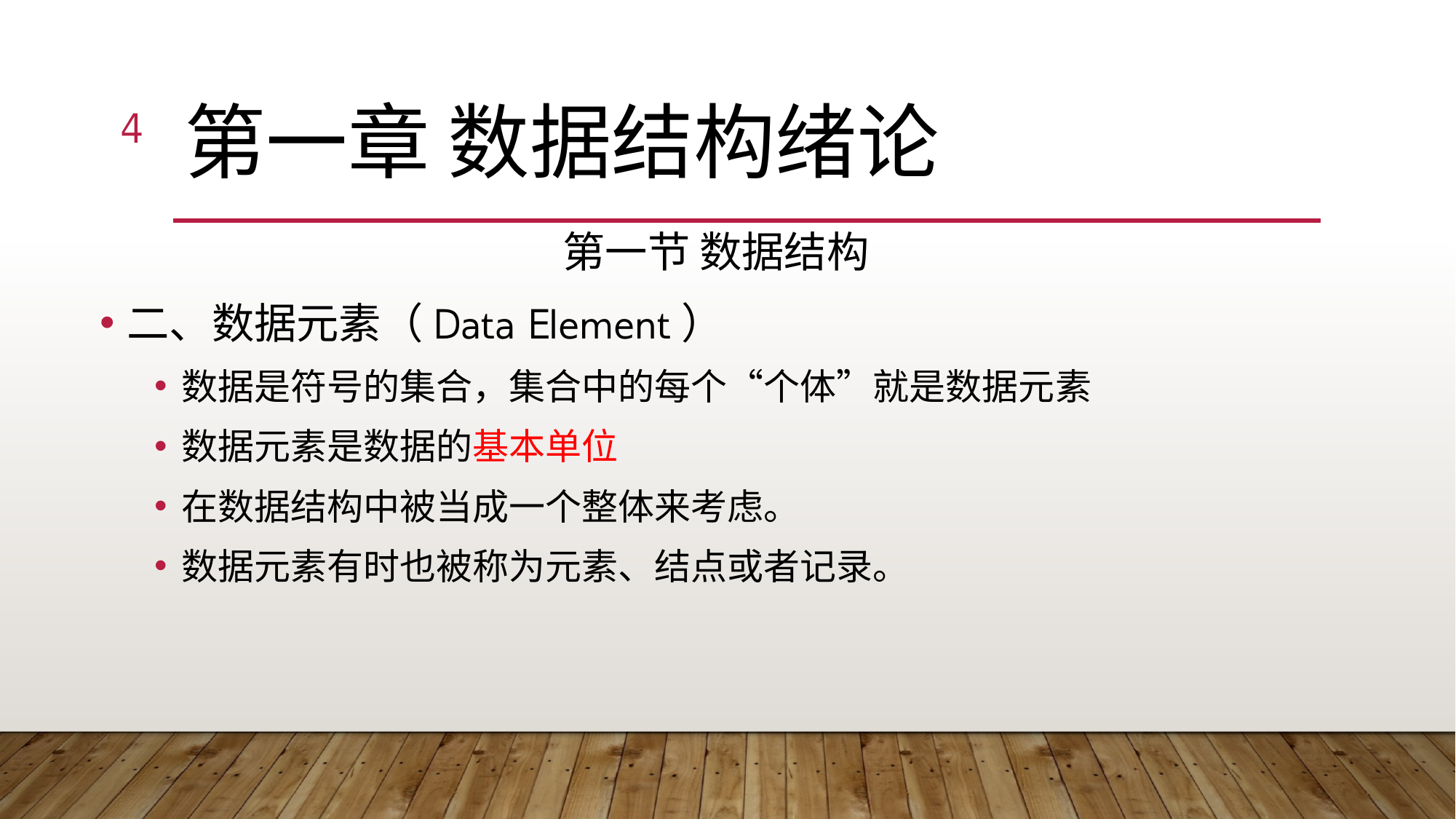

4
# 第一章 数据结构绪论
第一节 数据结构
二、数据元素（Data Element）
数据是符号的集合，集合中的每个“个体”就是数据元素
数据元素是数据的基本单位
在数据结构中被当成一个整体来考虑。
数据元素有时也被称为元素、结点或者记录。